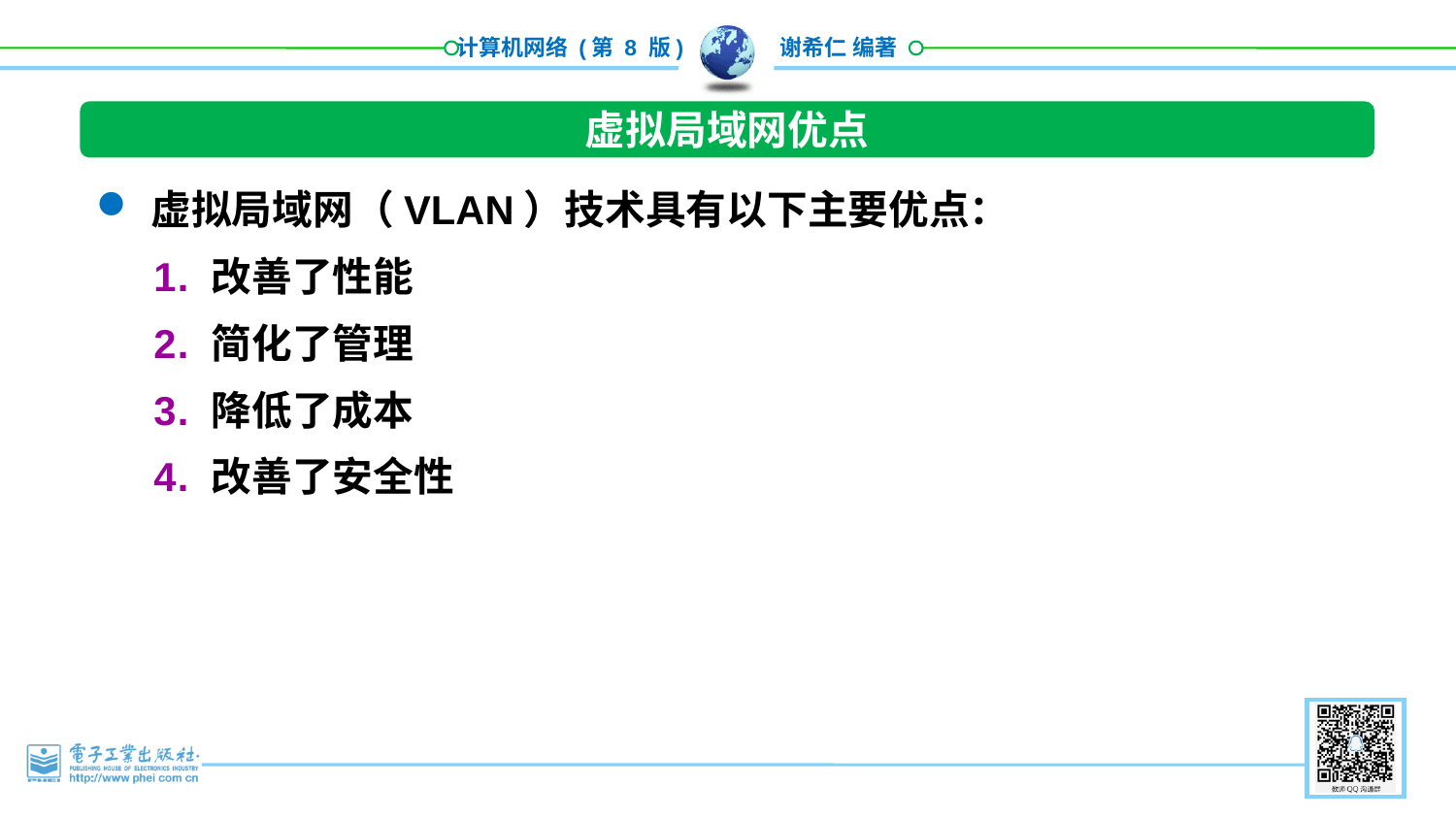

虚拟局域网优点

虚拟局域网（VLAN）技术具有以下主要优点：
改善了性能
简化了管理
降低了成本
改善了安全性